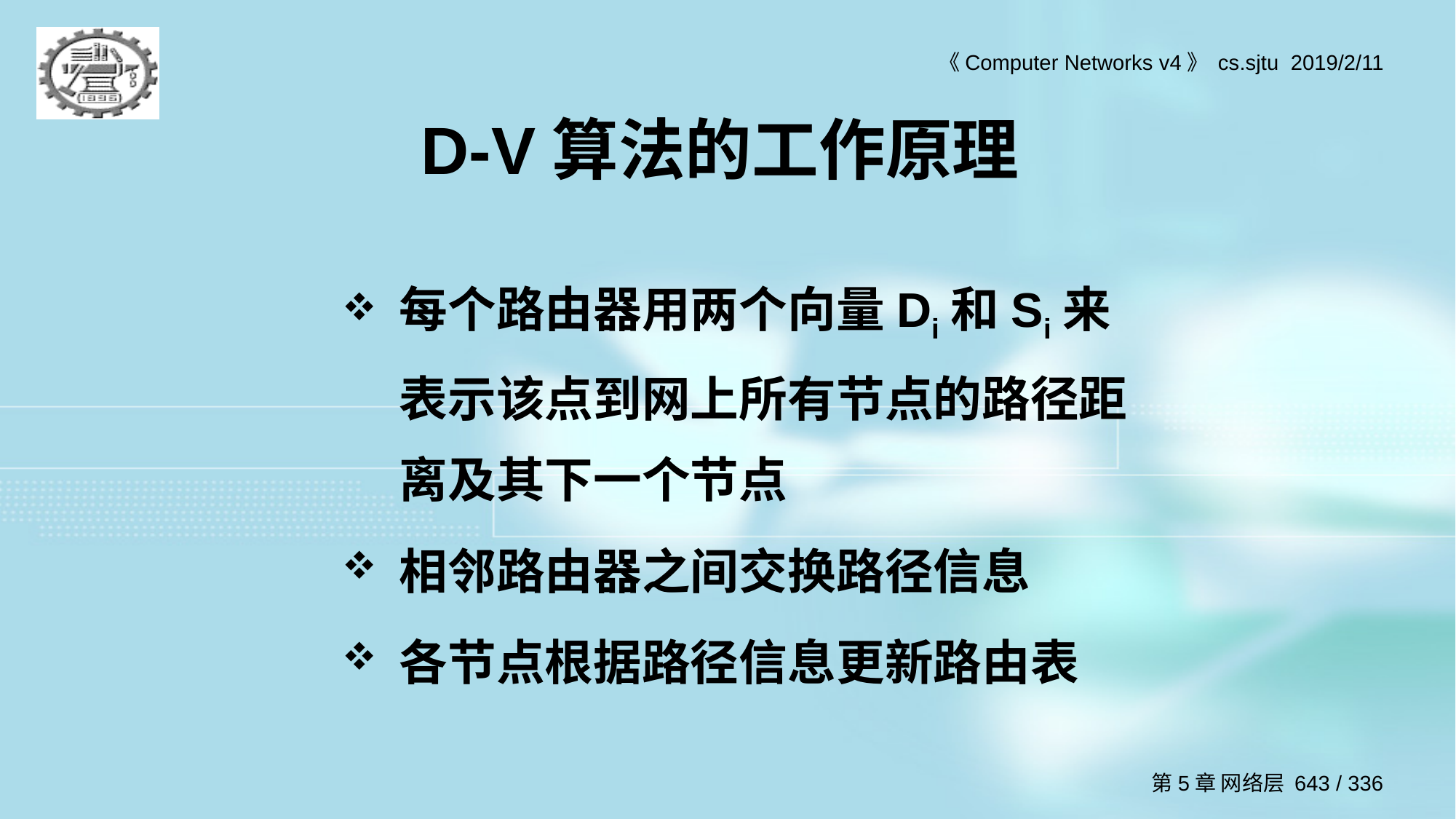

# D-V算法的工作原理
每个路由器用两个向量Di和Si来表示该点到网上所有节点的路径距离及其下一个节点
相邻路由器之间交换路径信息
各节点根据路径信息更新路由表